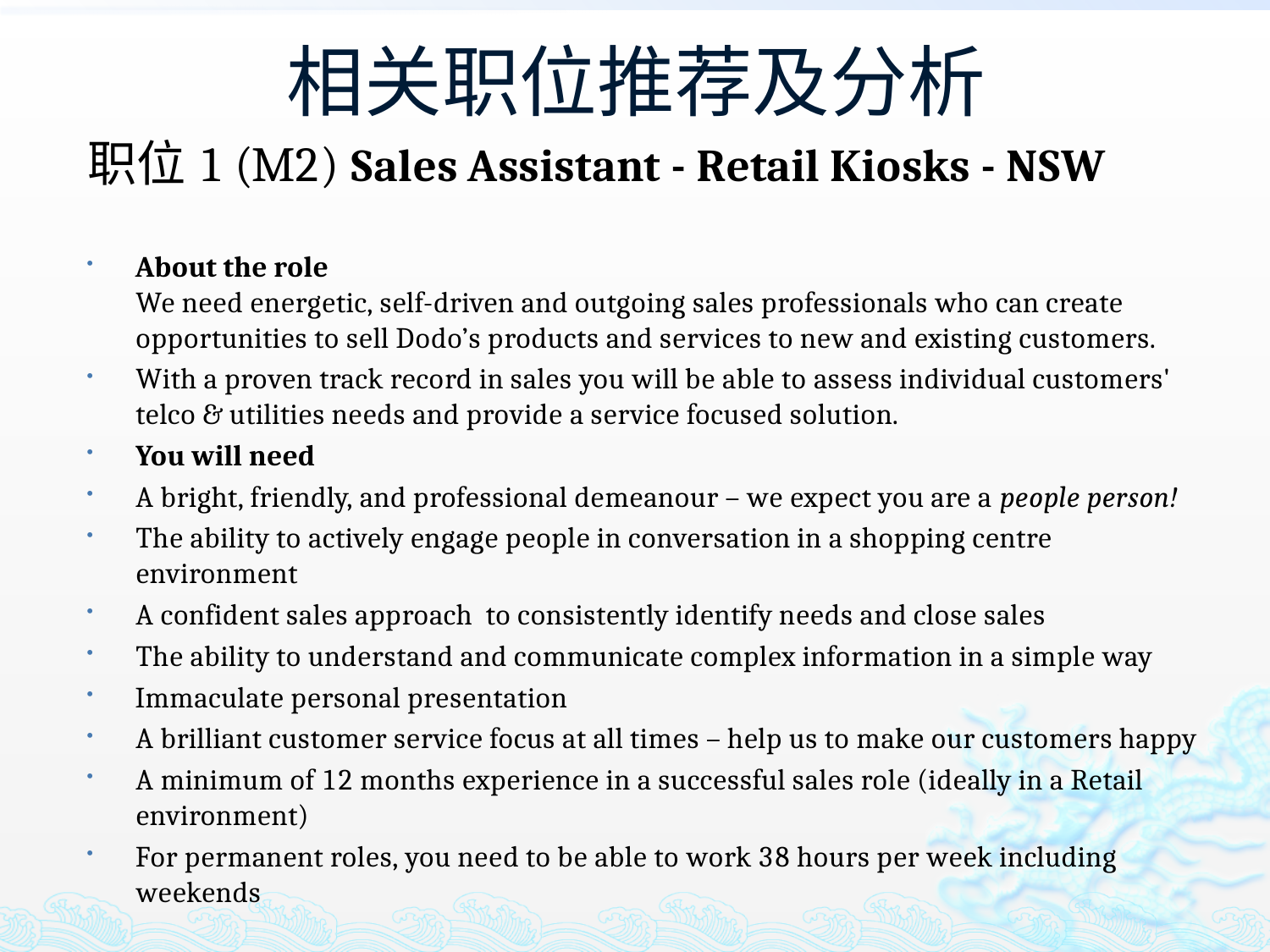

# 相关职位推荐及分析
职位1 (M2) Sales Assistant - Retail Kiosks - NSW

About the role
We need energetic, self-driven and outgoing sales professionals who can create opportunities to sell Dodo’s products and services to new and existing customers.
With a proven track record in sales you will be able to assess individual customers' telco & utilities needs and provide a service focused solution.
You will need
A bright, friendly, and professional demeanour – we expect you are a people person!
The ability to actively engage people in conversation in a shopping centre environment
A confident sales approach  to consistently identify needs and close sales
The ability to understand and communicate complex information in a simple way
Immaculate personal presentation
A brilliant customer service focus at all times – help us to make our customers happy
A minimum of 12 months experience in a successful sales role (ideally in a Retail environment)
For permanent roles, you need to be able to work 38 hours per week including weekends